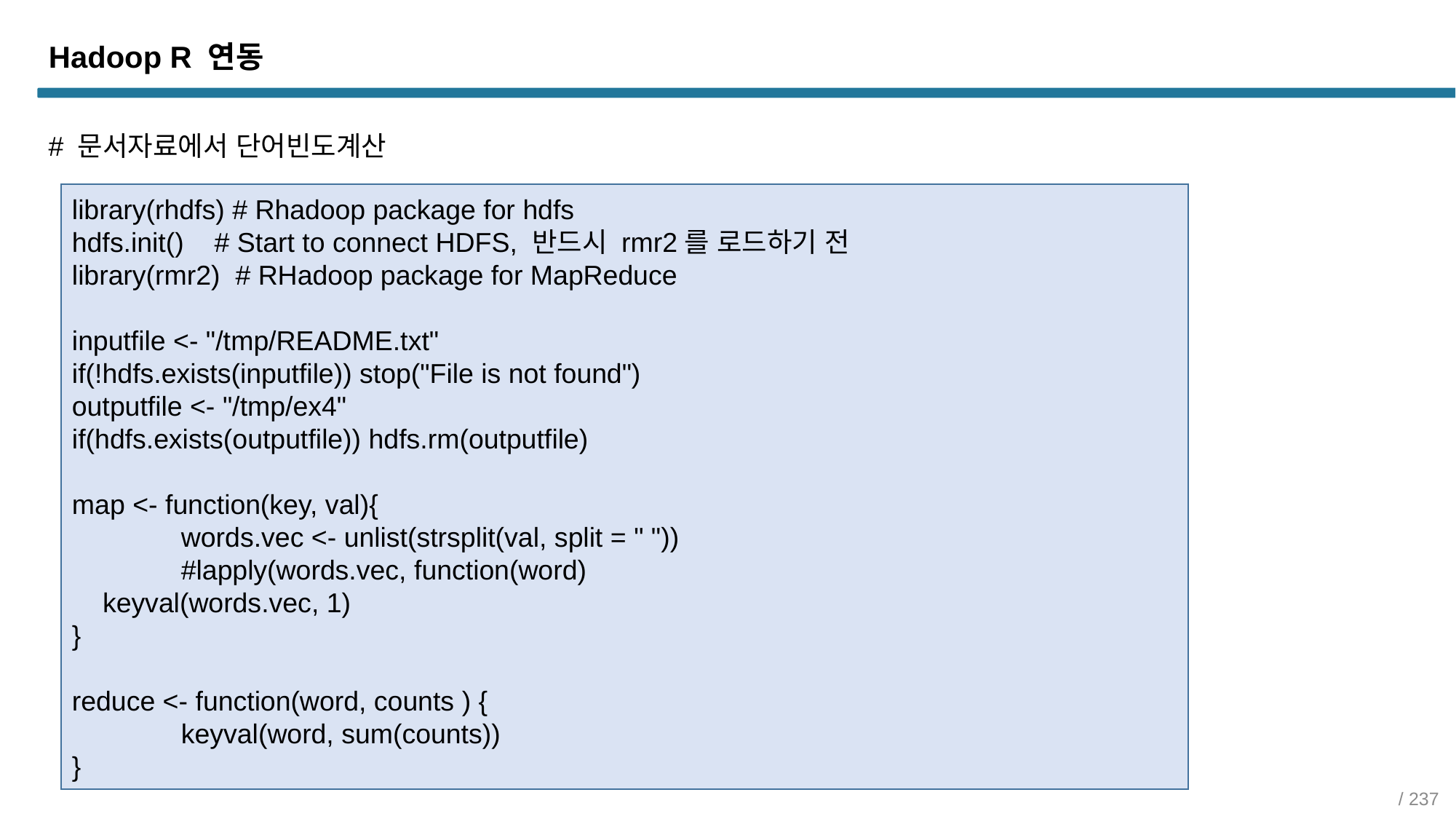

Hadoop R 연동
# 문서자료에서 단어빈도계산
library(rhdfs) # Rhadoop package for hdfs
hdfs.init()    # Start to connect HDFS, 반드시 rmr2를 로드하기 전
library(rmr2)  # RHadoop package for MapReduce

inputfile <- "/tmp/README.txt"
if(!hdfs.exists(inputfile)) stop("File is not found")
outputfile <- "/tmp/ex4"
if(hdfs.exists(outputfile)) hdfs.rm(outputfile)

map <- function(key, val){
	words.vec <- unlist(strsplit(val, split = " "))
	#lapply(words.vec, function(word)
    keyval(words.vec, 1)
}

reduce <- function(word, counts ) {
	keyval(word, sum(counts))
}
/ 237